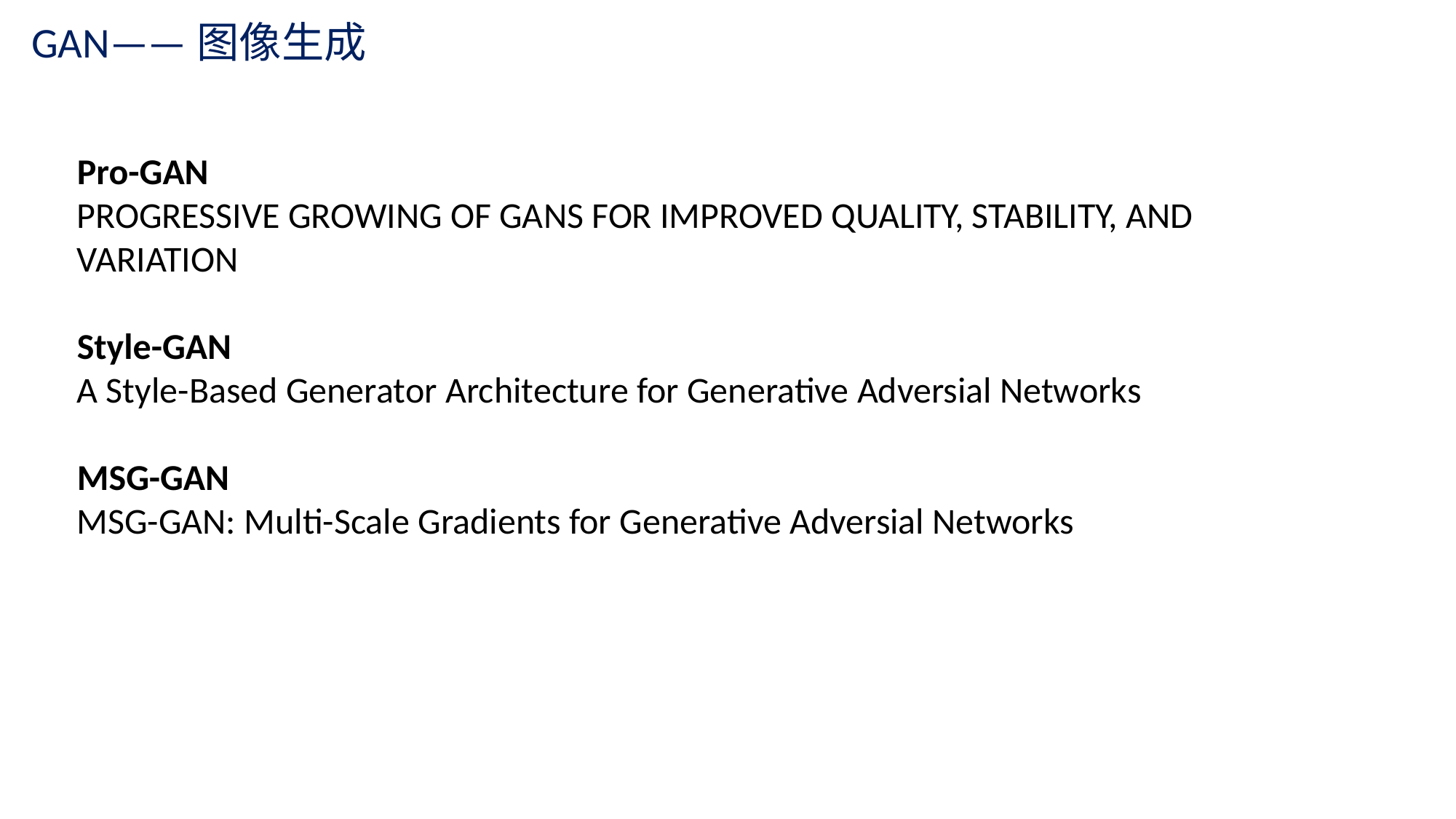

GAN——图像生成
Pro-GAN
PROGRESSIVE GROWING OF GANS FOR IMPROVED QUALITY, STABILITY, AND VARIATION

Style-GAN
A Style-Based Generator Architecture for Generative Adversial Networks

MSG-GAN
MSG-GAN: Multi-Scale Gradients for Generative Adversial Networks